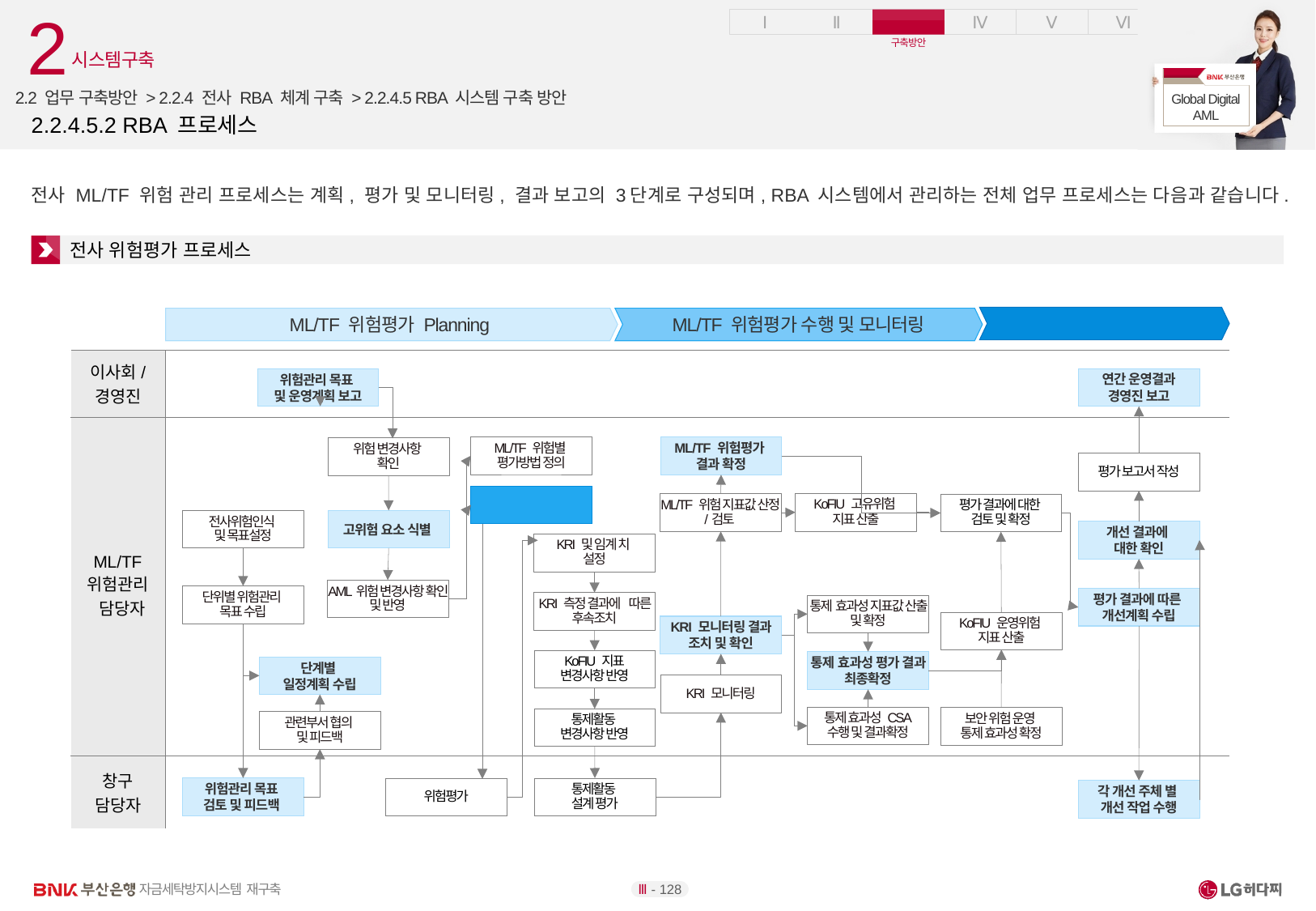

2
시스템구축
2.2 업무 구축방안 > 2.2.4 전사 RBA 체계 구축 > 2.2.4.5 RBA 시스템 구축 방안
# 2.2.4.5.2 RBA 프로세스
전사 ML/TF 위험 관리 프로세스는 계획, 평가 및 모니터링, 결과 보고의 3단계로 구성되며, RBA 시스템에서 관리하는 전체 업무 프로세스는 다음과 같습니다.
전사 위험평가 프로세스

위험평가 결과 보고
ML/TF 위험평가 Planning
ML/TF 위험평가 수행 및 모니터링
| 이사회/ 경영진 |  |
| --- | --- |
| ML/TF 위험관리 담당자 |  |
| 창구 담당자 |  |
연간 운영결과
경영진 보고
위험관리 목표
및 운영계획 보고
ML/TF 위험별
평가방법 정의
ML/TF 위험평가
결과 확정
위험 변경사항
확인
평가 보고서 작성
통제운영위험에
대한 1차 평가
KoFIU 고유위험
지표 산출
ML/TF 위험 지표값 산정/검토
평가 결과에 대한
검토 및 확정
고위험 요소 식별
전사위험인식
및 목표설정
개선 결과에
대한 확인
KRI 및 임계 치
설정
AML위험 변경사항 확인 및 반영
단위별 위험관리
목표 수립
평가 결과에 따른
개선계획 수립
KRI 측정 결과에    따른 후속조치
통제 효과성 지표값 산출 및 확정
KoFIU 운영위험
지표 산출
KRI 모니터링 결과 조치 및 확인
KoFIU 지표
변경사항 반영
통제 효과성 평가 결과 최종확정
단계별
일정계획 수립
KRI 모니터링
통제 효과성 CSA
수행 및 결과확정
보안 위험 운영
통제 효과성 확정
통제활동
변경사항 반영
관련부서 협의
및 피드백
위험관리 목표
검토 및 피드백
통제활동
설계 평가
위험평가
각 개선 주체 별
개선 작업 수행
Ⅲ - 128